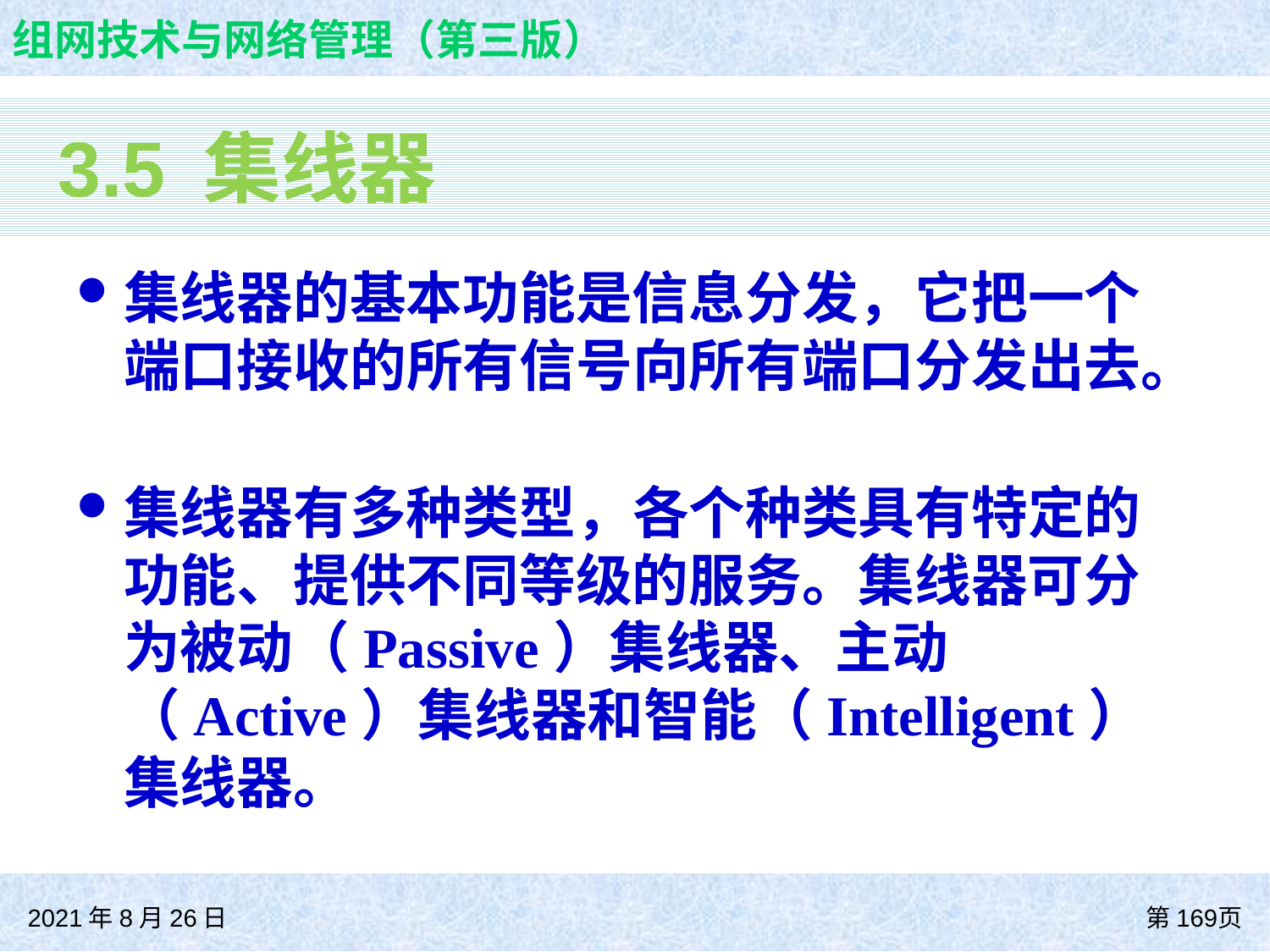

# 3.5 集线器
集线器的基本功能是信息分发，它把一个端口接收的所有信号向所有端口分发出去。
集线器有多种类型，各个种类具有特定的功能、提供不同等级的服务。集线器可分为被动（Passive）集线器、主动（Active）集线器和智能（Intelligent）集线器。

2021年8月26日
第169页